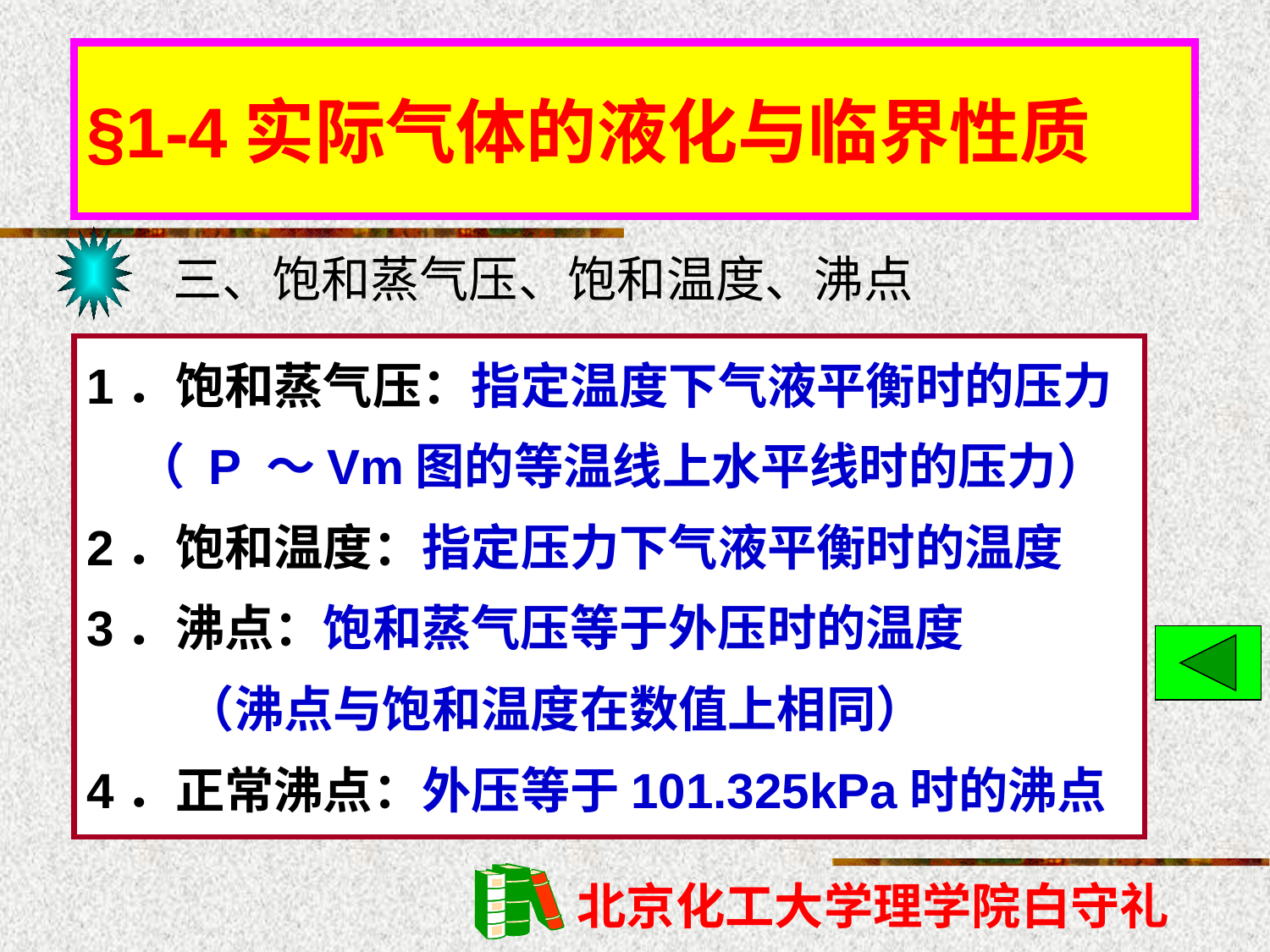

# §1-4实际气体的液化与临界性质

三、饱和蒸气压、饱和温度、沸点
1．饱和蒸气压：指定温度下气液平衡时的压力
　（ P ～Vm图的等温线上水平线时的压力）
2．饱和温度：指定压力下气液平衡时的温度
3．沸点：饱和蒸气压等于外压时的温度
　　（沸点与饱和温度在数值上相同）
4．正常沸点：外压等于101.325kPa时的沸点